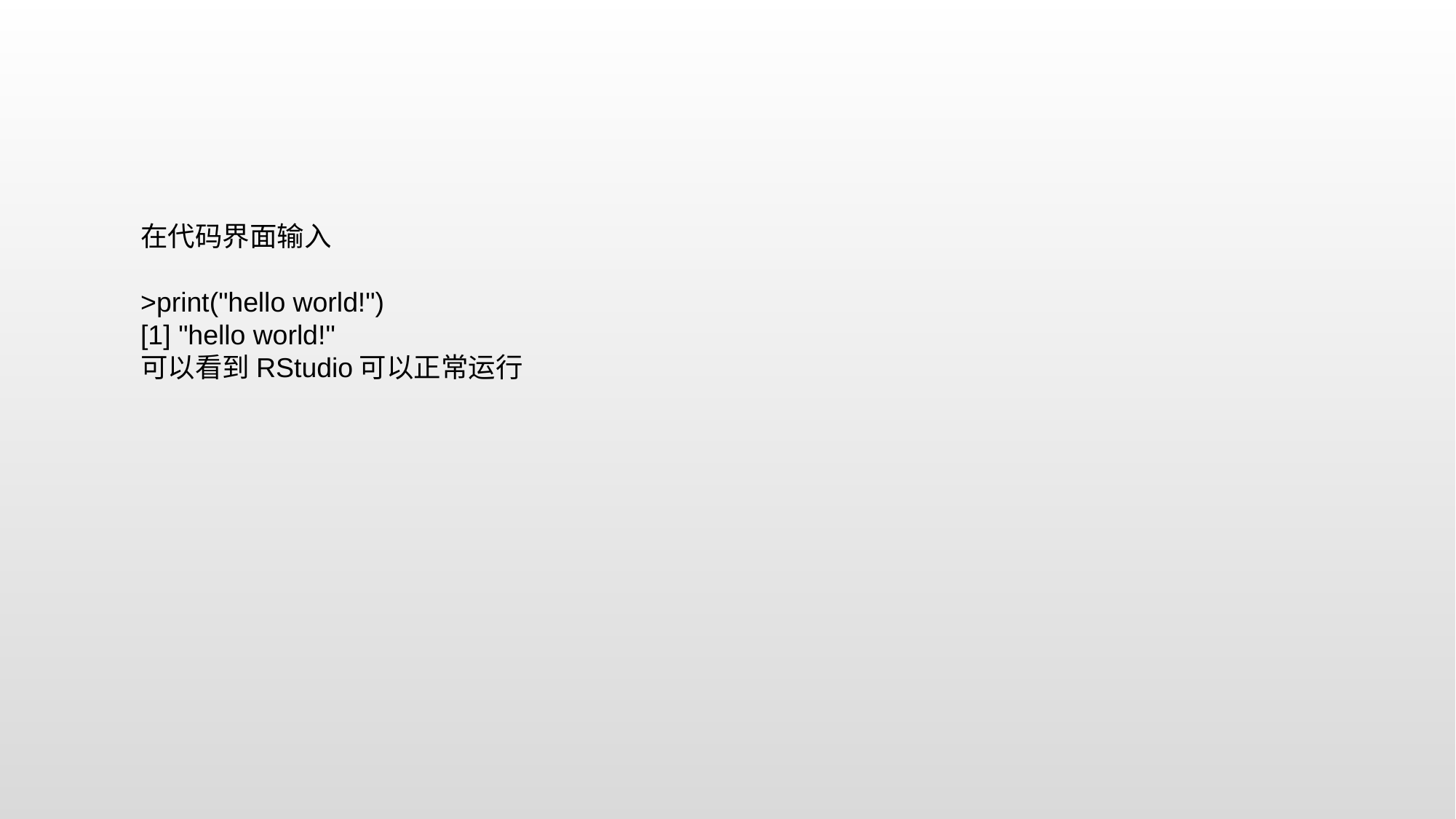

#
在代码界面输入

>print("hello world!")
[1] "hello world!"
可以看到RStudio可以正常运行